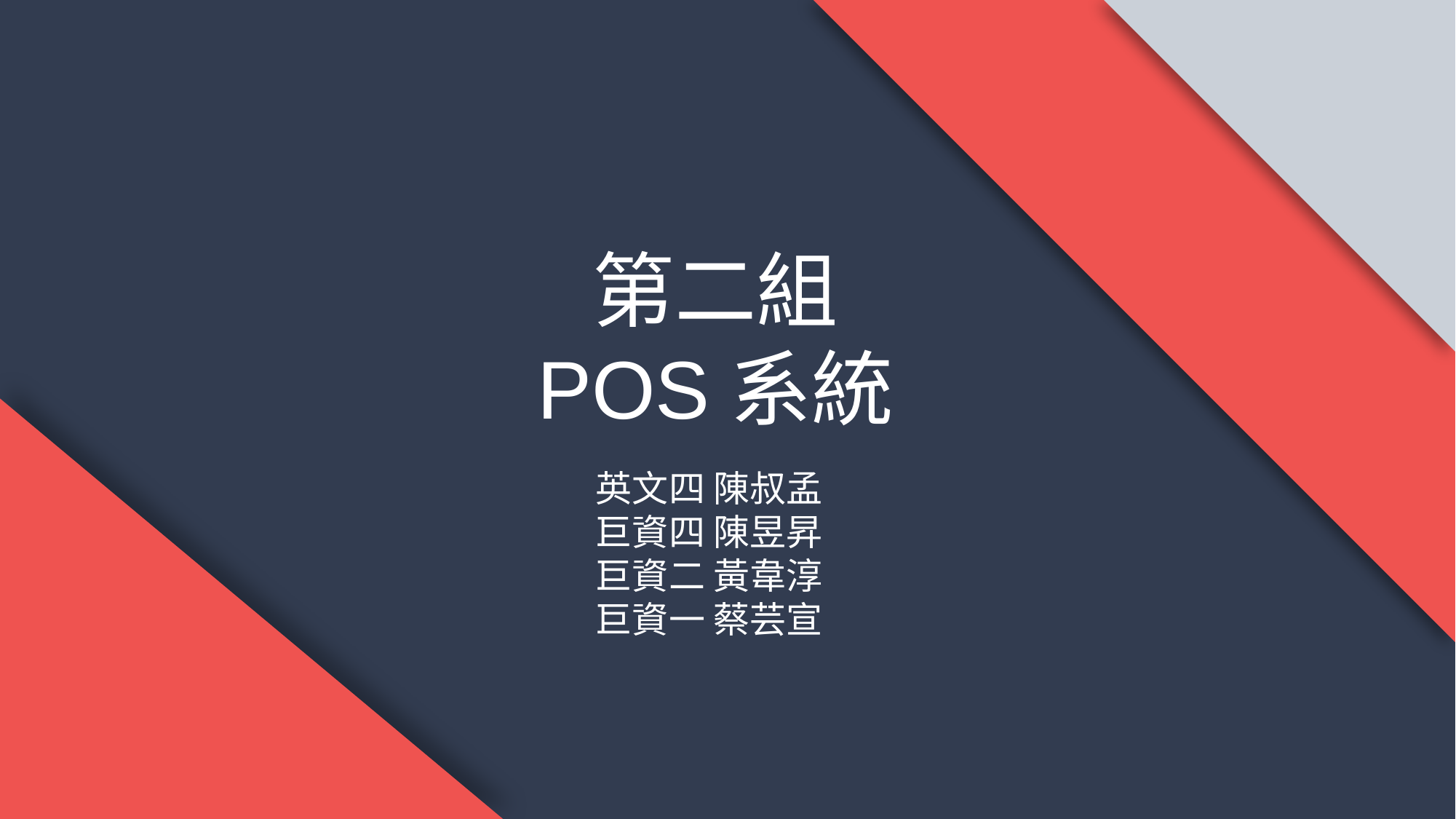

第二組
POS系統

英文四 陳叔孟
巨資四 陳昱昇
巨資二 黃韋淳
巨資一 蔡芸宣